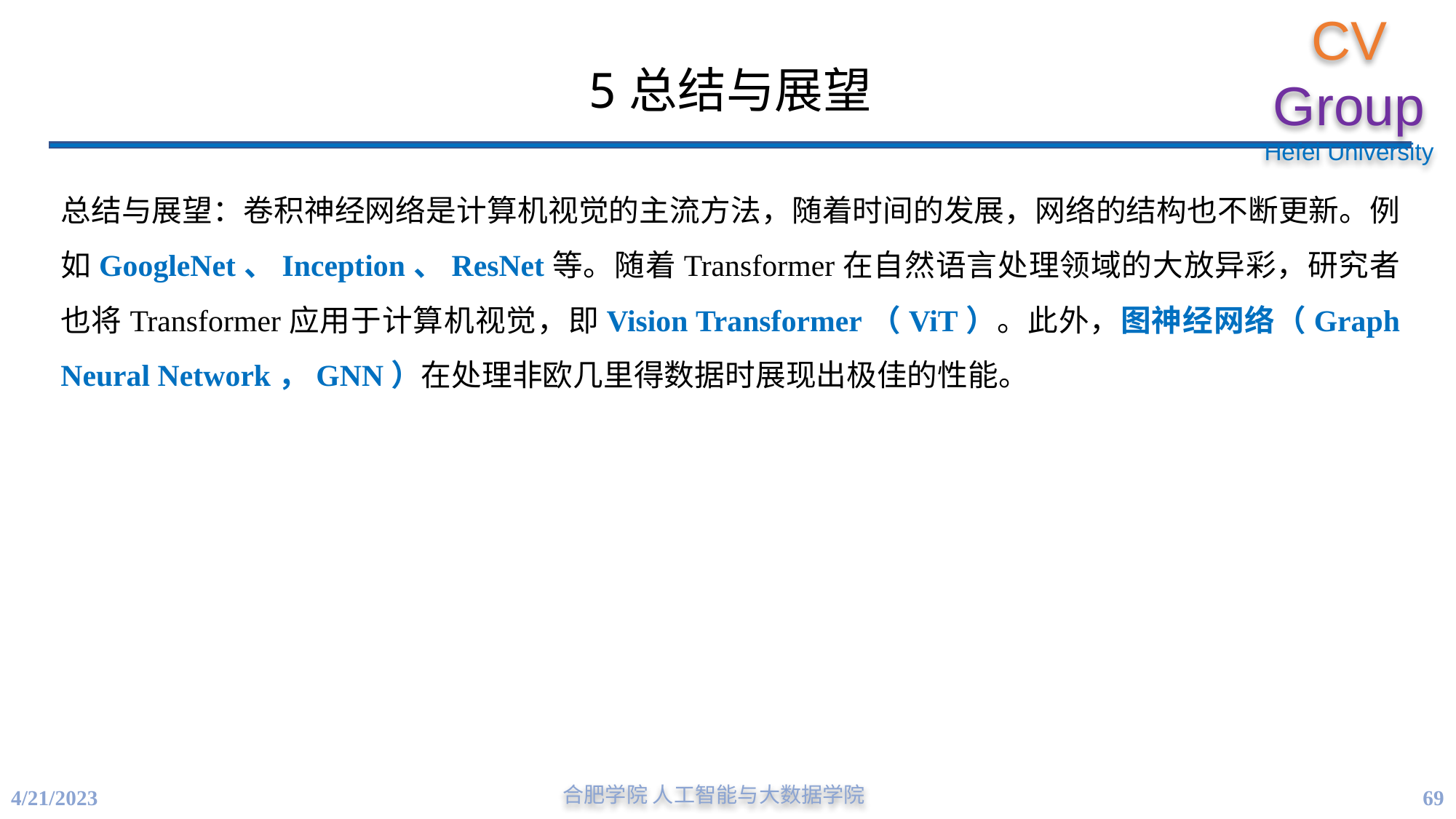

# 5总结与展望
总结与展望：卷积神经网络是计算机视觉的主流方法，随着时间的发展，网络的结构也不断更新。例如GoogleNet、Inception、ResNet等。随着Transformer在自然语言处理领域的大放异彩，研究者也将Transformer应用于计算机视觉，即Vision Transformer（ViT）。此外，图神经网络（Graph Neural Network，GNN）在处理非欧几里得数据时展现出极佳的性能。

69
4/21/2023
合肥学院 人工智能与大数据学院